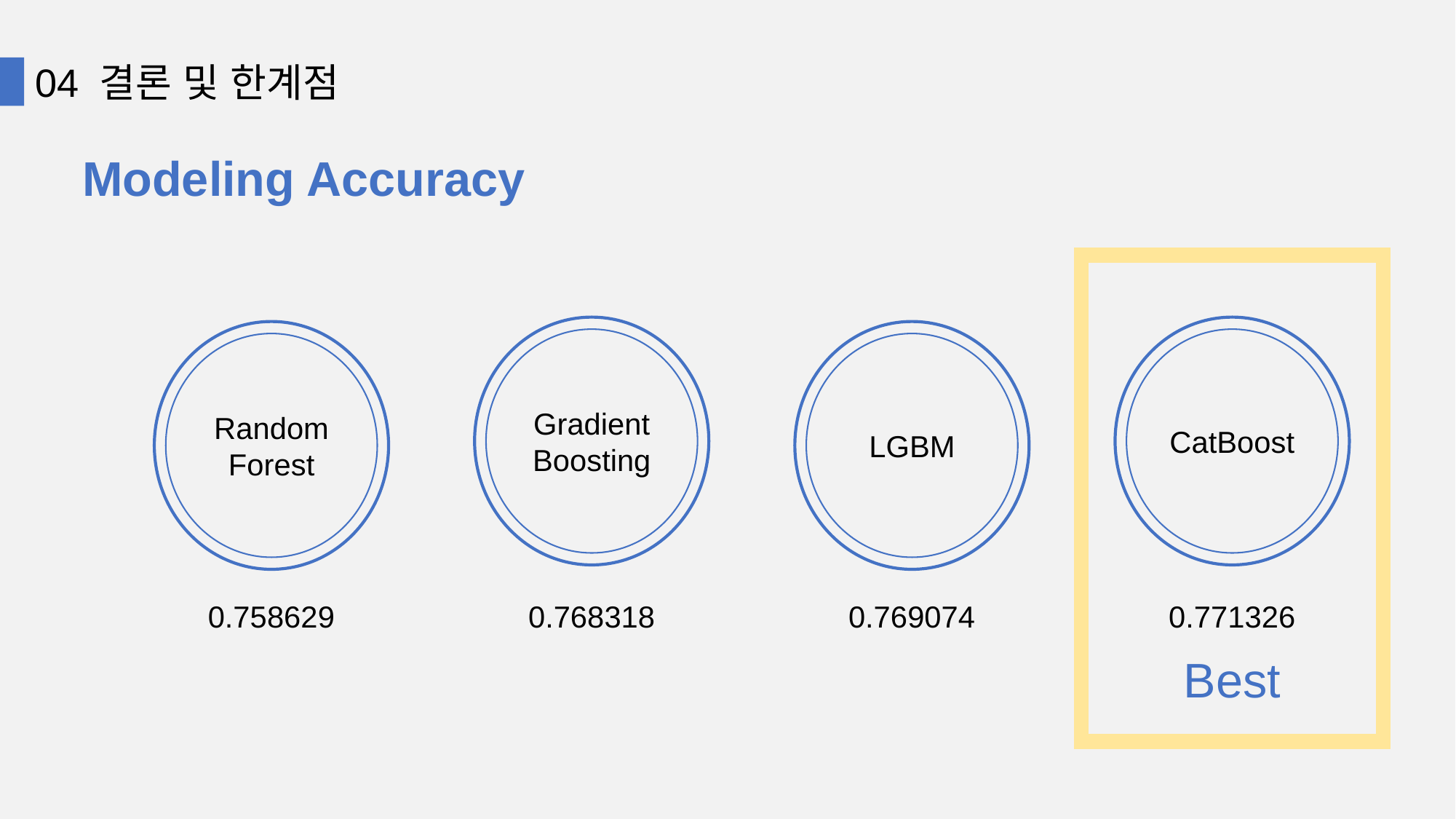

04 결론 및 한계점

Modeling Accuracy

CatBoost

Gradient
Boosting

Random
Forest

LGBM
0.758629
0.768318
0.769074
0.771326
Best